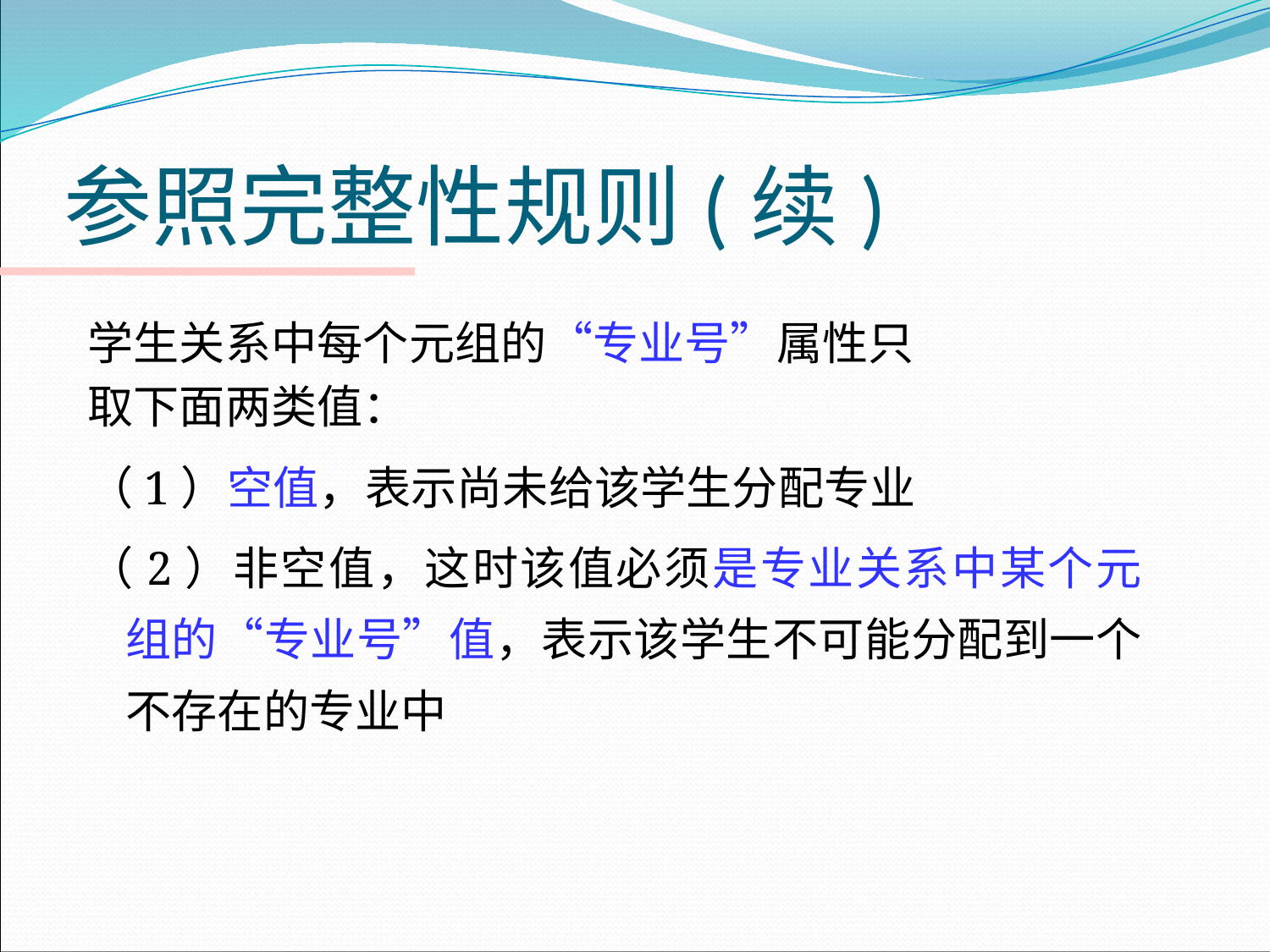

# 参照完整性规则(续)

学生关系中每个元组的“专业号”属性只
取下面两类值：
（1）空值，表示尚未给该学生分配专业
（2）非空值，这时该值必须是专业关系中某个元组的“专业号”值，表示该学生不可能分配到一个不存在的专业中

145